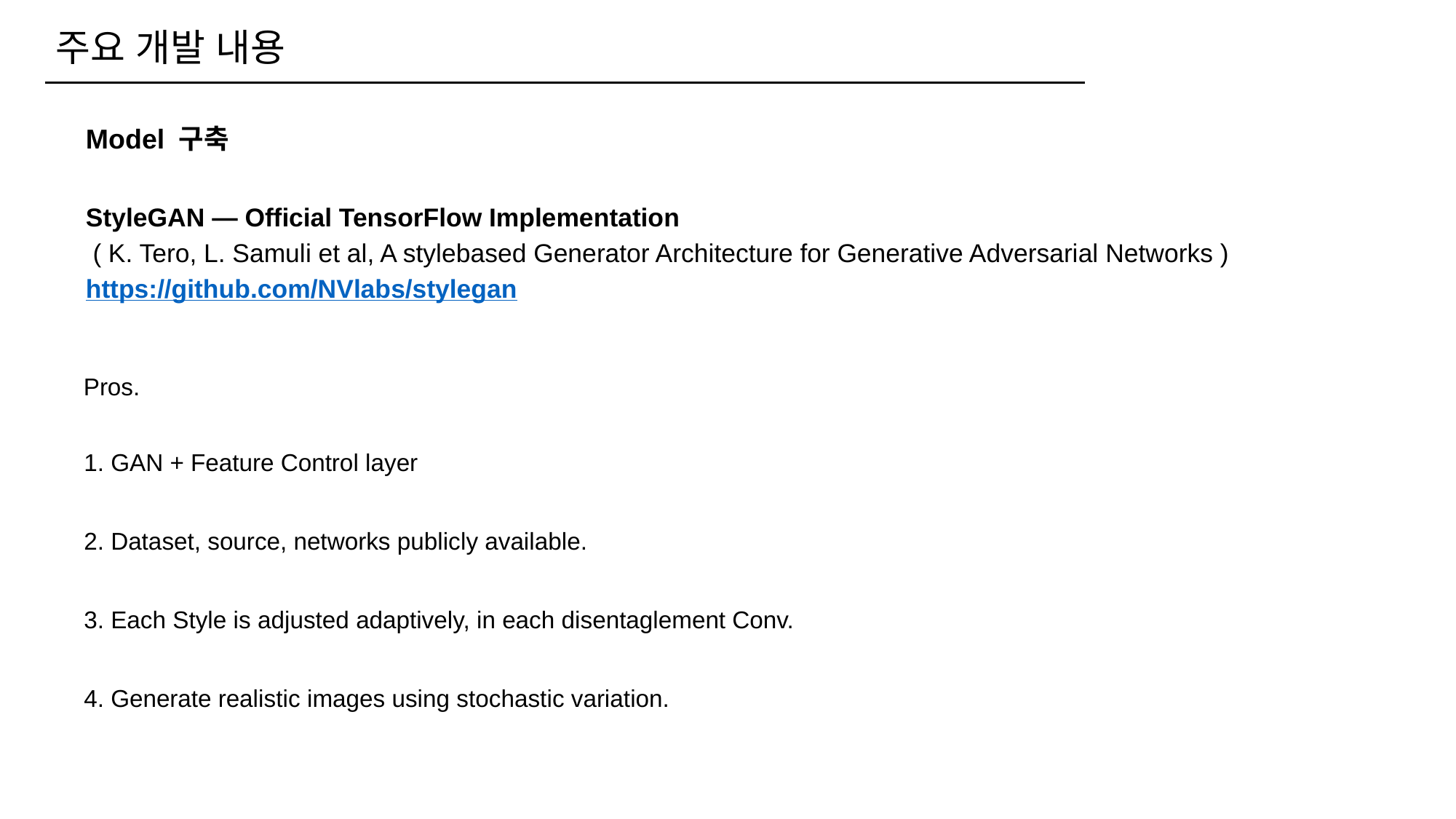

주요 개발 내용
Model 구축

StyleGAN — Official TensorFlow Implementation
 ( K. Tero, L. Samuli et al, A stylebased Generator Architecture for Generative Adversarial Networks )
https://github.com/NVlabs/stylegan
 Pros.

 1. GAN + Feature Control layer

 2. Dataset, source, networks publicly available.

 3. Each Style is adjusted adaptively, in each disentaglement Conv.

 4. Generate realistic images using stochastic variation.